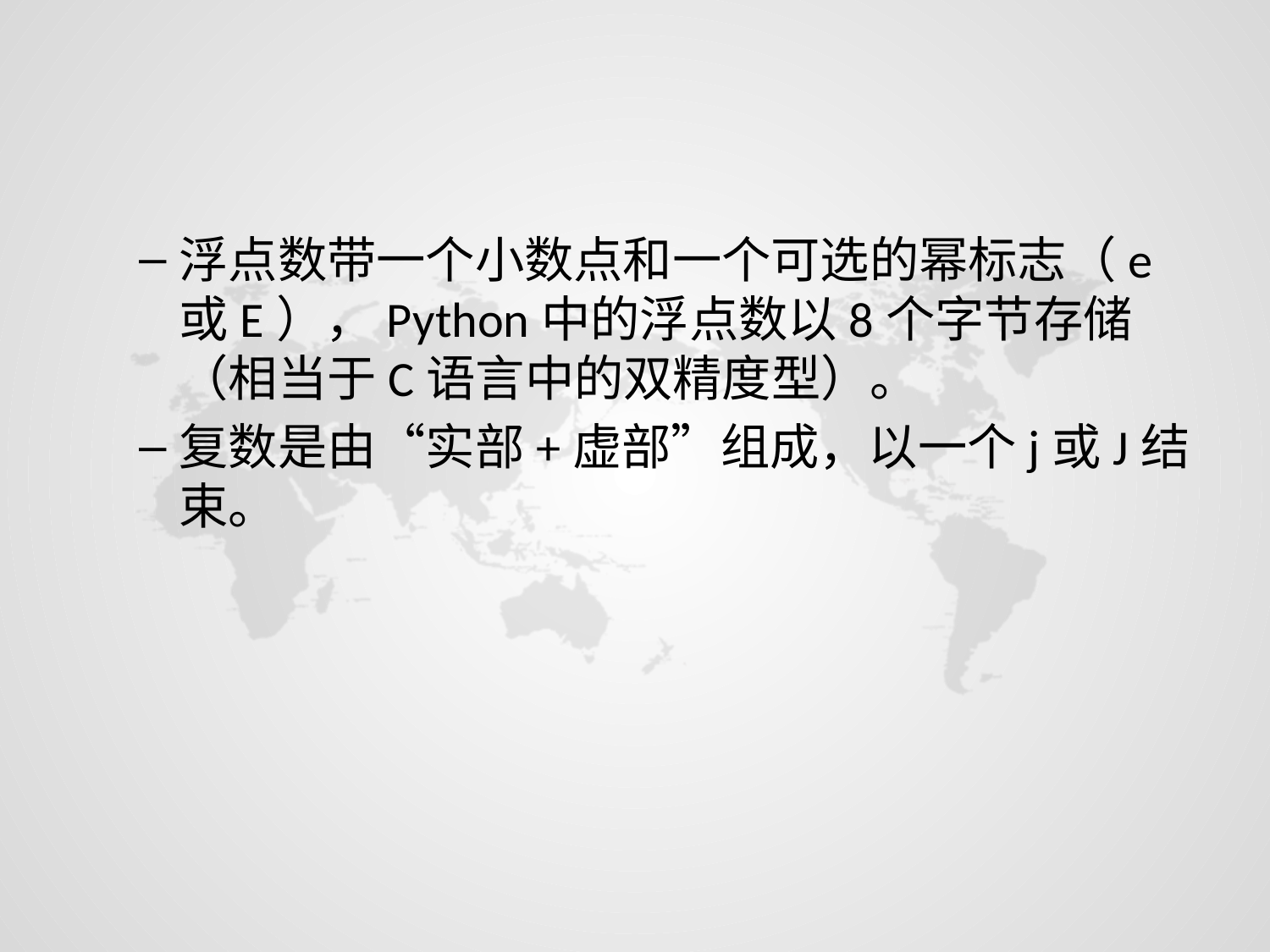

#
浮点数带一个小数点和一个可选的幂标志（e或E），Python中的浮点数以8个字节存储（相当于C语言中的双精度型）。
复数是由“实部+虚部”组成，以一个j或J结束。